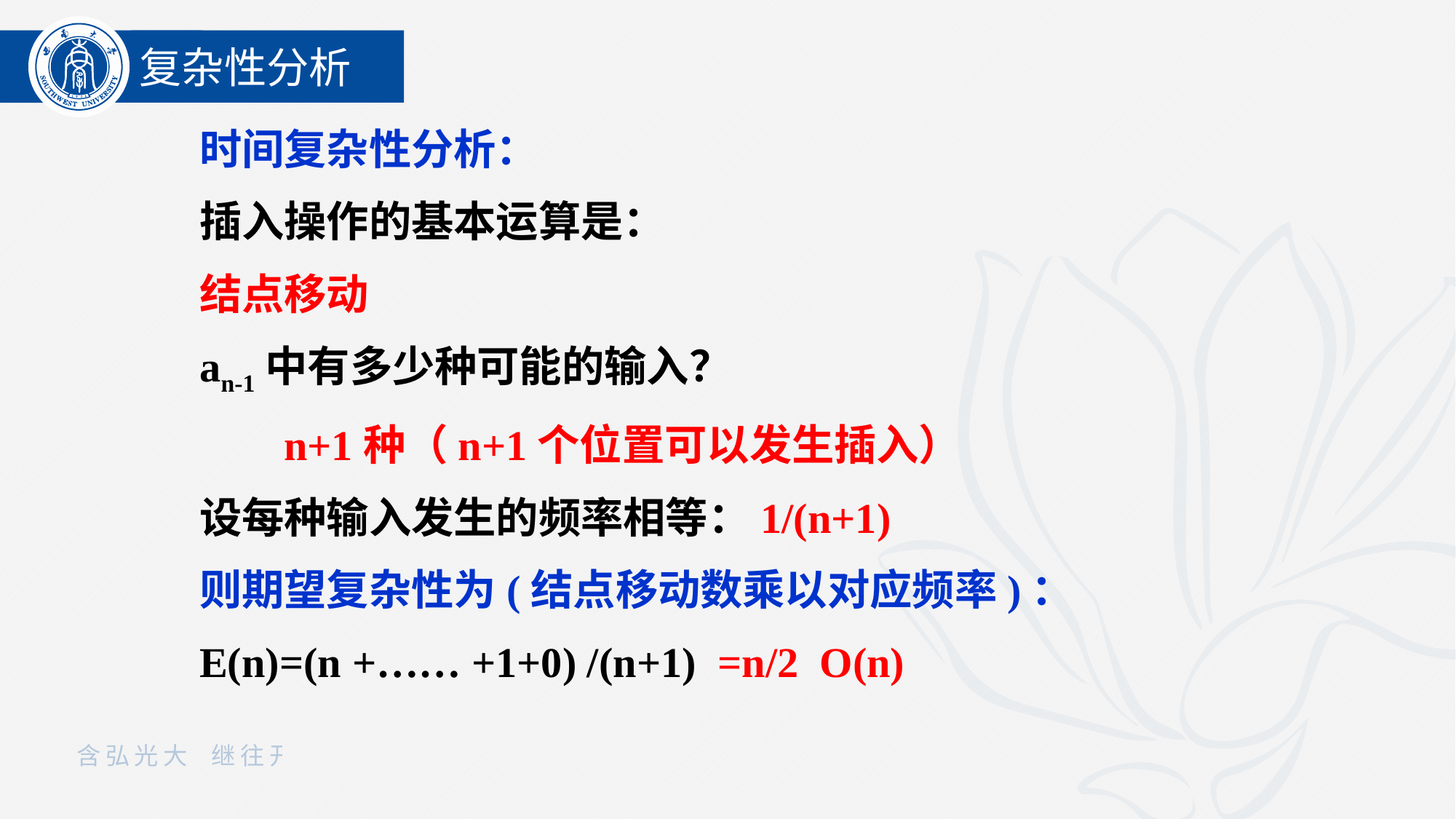

复杂性分析
时间复杂性分析：
插入操作的基本运算是：
结点移动
an-1中有多少种可能的输入？
        n+1种（n+1个位置可以发生插入）
设每种输入发生的频率相等：1/(n+1)
则期望复杂性为(结点移动数乘以对应频率)：
E(n)=(n +…… +1+0) /(n+1)  =n/2  O(n)